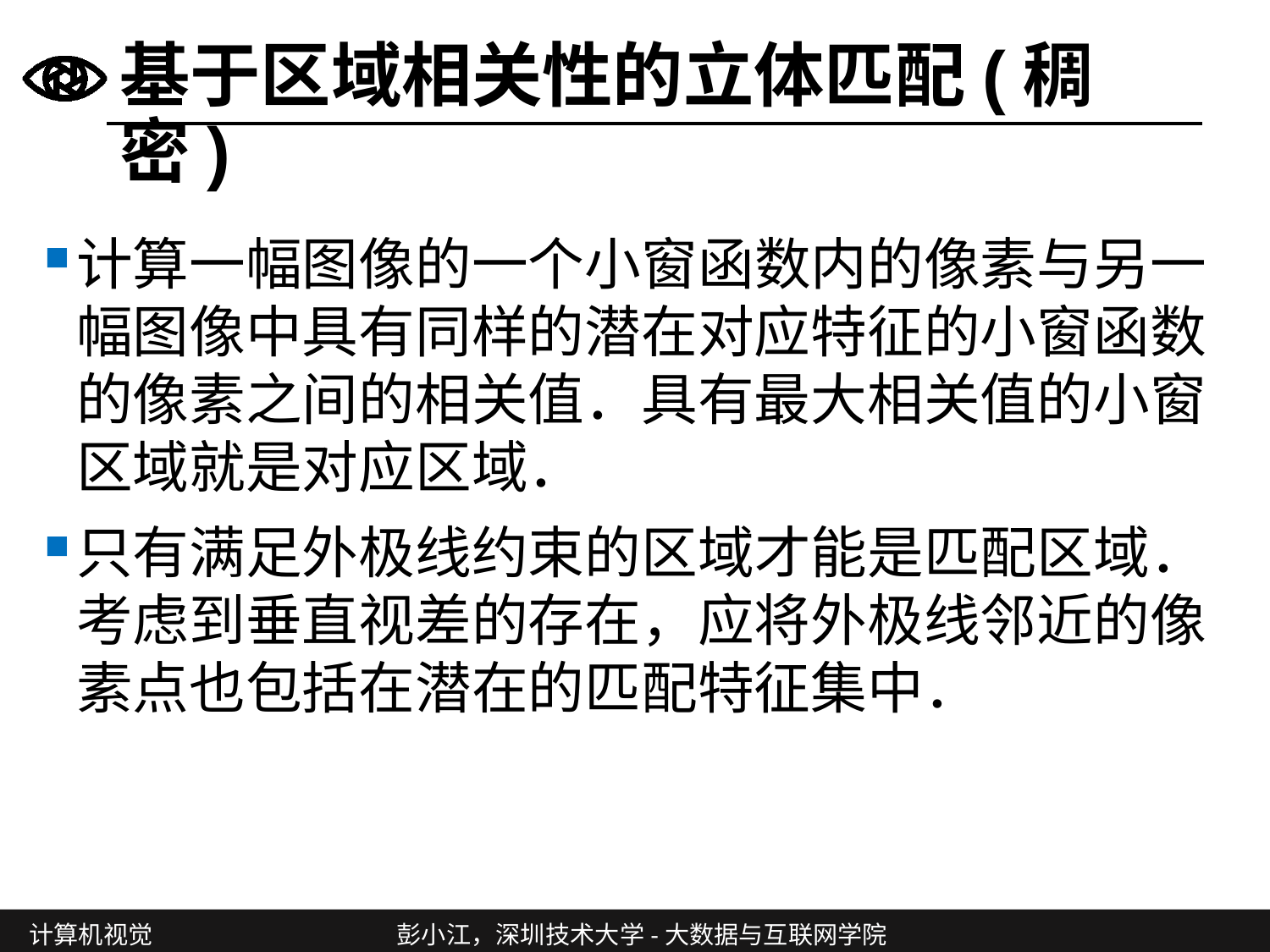

# 基于区域相关性的立体匹配(稠密)
计算一幅图像的一个小窗函数内的像素与另一幅图像中具有同样的潜在对应特征的小窗函数的像素之间的相关值．具有最大相关值的小窗区域就是对应区域．
只有满足外极线约束的区域才能是匹配区域．考虑到垂直视差的存在，应将外极线邻近的像素点也包括在潜在的匹配特征集中．